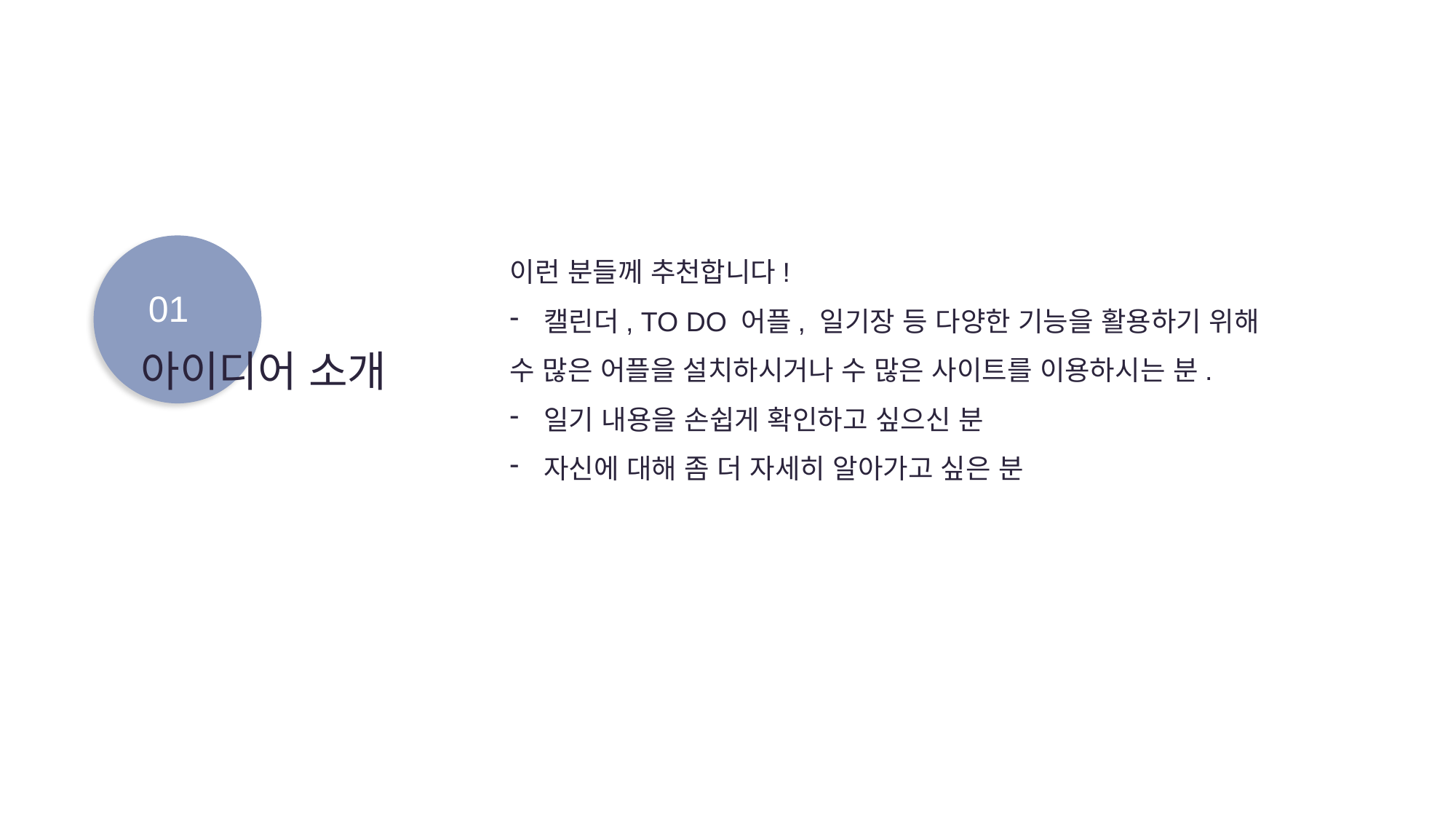

이런 분들께 추천합니다!
캘린더, TO DO 어플, 일기장 등 다양한 기능을 활용하기 위해
수 많은 어플을 설치하시거나 수 많은 사이트를 이용하시는 분.
일기 내용을 손쉽게 확인하고 싶으신 분
자신에 대해 좀 더 자세히 알아가고 싶은 분

01
아이디어 소개